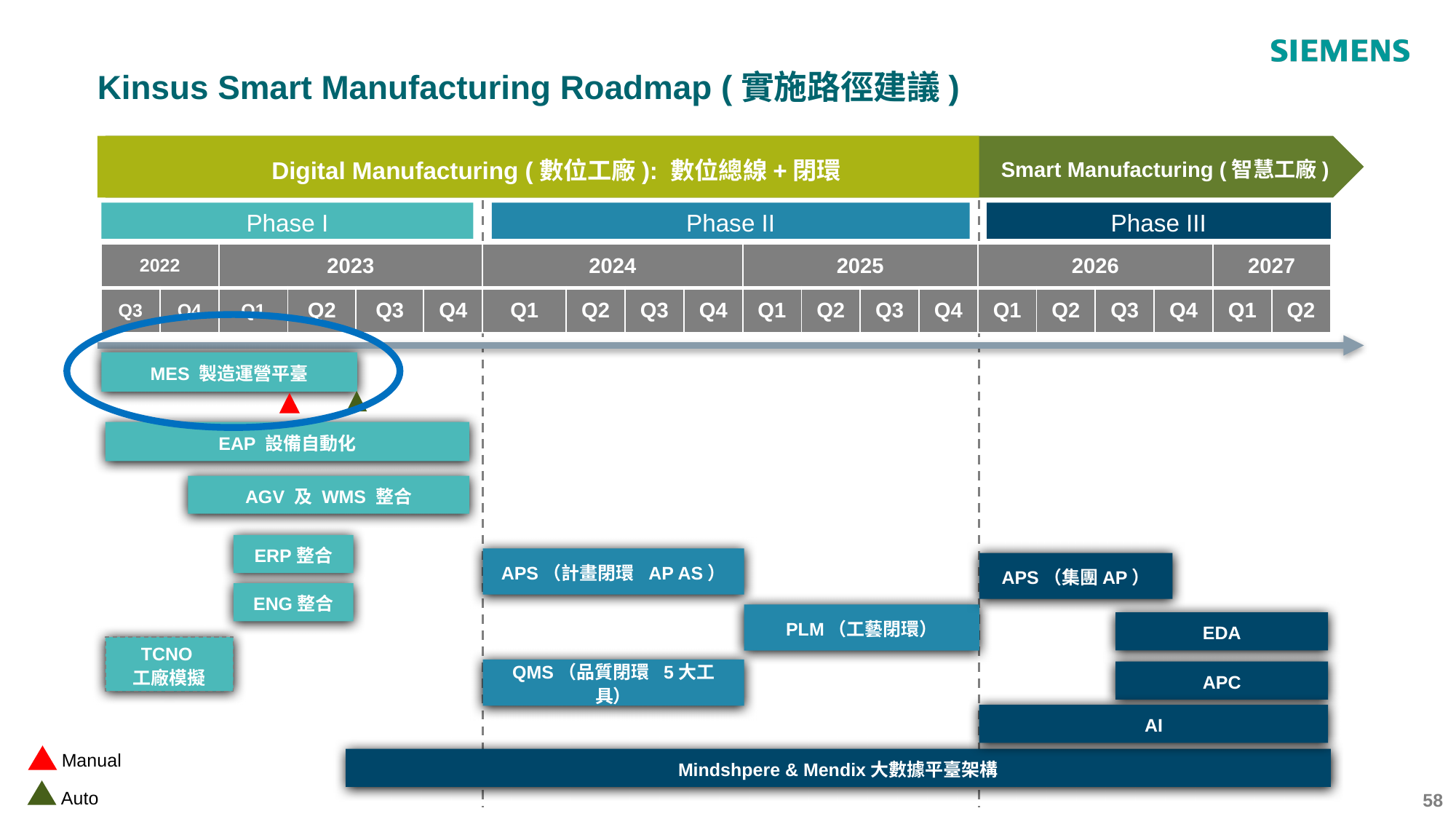

Kinsus Smart Manufacturing Roadmap (實施路徑建議)

Digital Manufacturing (數位工廠): 數位總線+閉環
Smart Manufacturing (智慧工廠)
Phase I
Phase II
Phase III
|  | 2022 |  | 2023 |  |  |  | 2024 |  |  |  | 2025 |  |  |  | 2026 |  |  |  | 2027 |  |
| --- | --- | --- | --- | --- | --- | --- | --- | --- | --- | --- | --- | --- | --- | --- | --- | --- | --- | --- | --- | --- |
|  | Q3 | Q4 | Q1 | Q2 | Q3 | Q4 | Q1 | Q2 | Q3 | Q4 | Q1 | Q2 | Q3 | Q4 | Q1 | Q2 | Q3 | Q4 | Q1 | Q2 |

MES 製造運營平臺

EAP 設備自動化
AGV 及 WMS 整合
ERP整合
APS（計畫閉環  AP AS）
APS（集團AP）
ENG整合
PLM（工藝閉環）
EDA
TCNO
工廠模擬
QMS（品質閉環  5大工具）
APC
AI

Manual
Mindshpere & Mendix大數據平臺架構

58
Auto